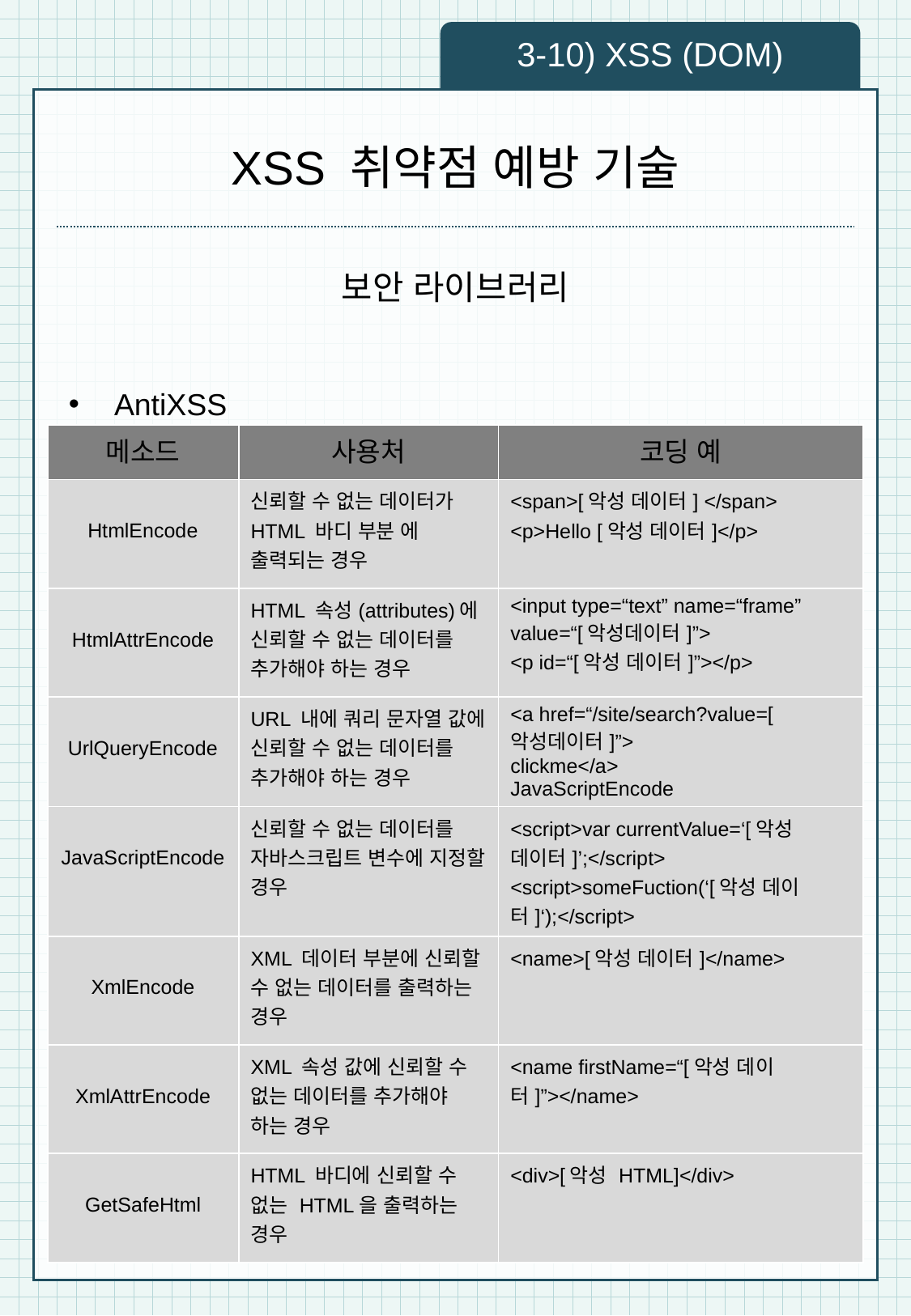

3-10) XSS (DOM)

# XSS 취약점 예방 기술
보안 라이브러리

AntiXSS

| 메소드 | 사용처 | 코딩 예 |
| --- | --- | --- |
| HtmlEncode | 신뢰할 수 없는 데이터가 HTML 바디 부분 에 출력되는 경우 | <span>[악성 데이터] </span> <p>Hello [악성 데이터]</p> |
| HtmlAttrEncode | HTML 속성(attributes)에 신뢰할 수 없는 데이터를 추가해야 하는 경우 | <input type=“text” name=“frame” value=“[악성데이터]”> <p id=“[악성 데이터]”></p> |
| UrlQueryEncode | URL 내에 쿼리 문자열 값에 신뢰할 수 없는 데이터를 추가해야 하는 경우 | <a href=“/site/search?value=[악성데이터]”> clickme</a> JavaScriptEncode |
| JavaScriptEncode | 신뢰할 수 없는 데이터를 자바스크립트 변수에 지정할 경우 | <script>var currentValue=‘[악성 데이터]’;</script> <script>someFuction(‘[악성 데이터]‘);</script> |
| XmlEncode | XML 데이터 부분에 신뢰할 수 없는 데이터를 출력하는 경우 | <name>[악성 데이터]</name> |
| XmlAttrEncode | XML 속성 값에 신뢰할 수 없는 데이터를 추가해야 하는 경우 | <name firstName=“[악성 데이터]”></name> |
| GetSafeHtml | HTML 바디에 신뢰할 수 없는 HTML을 출력하는 경우 | <div>[악성 HTML]</div> |